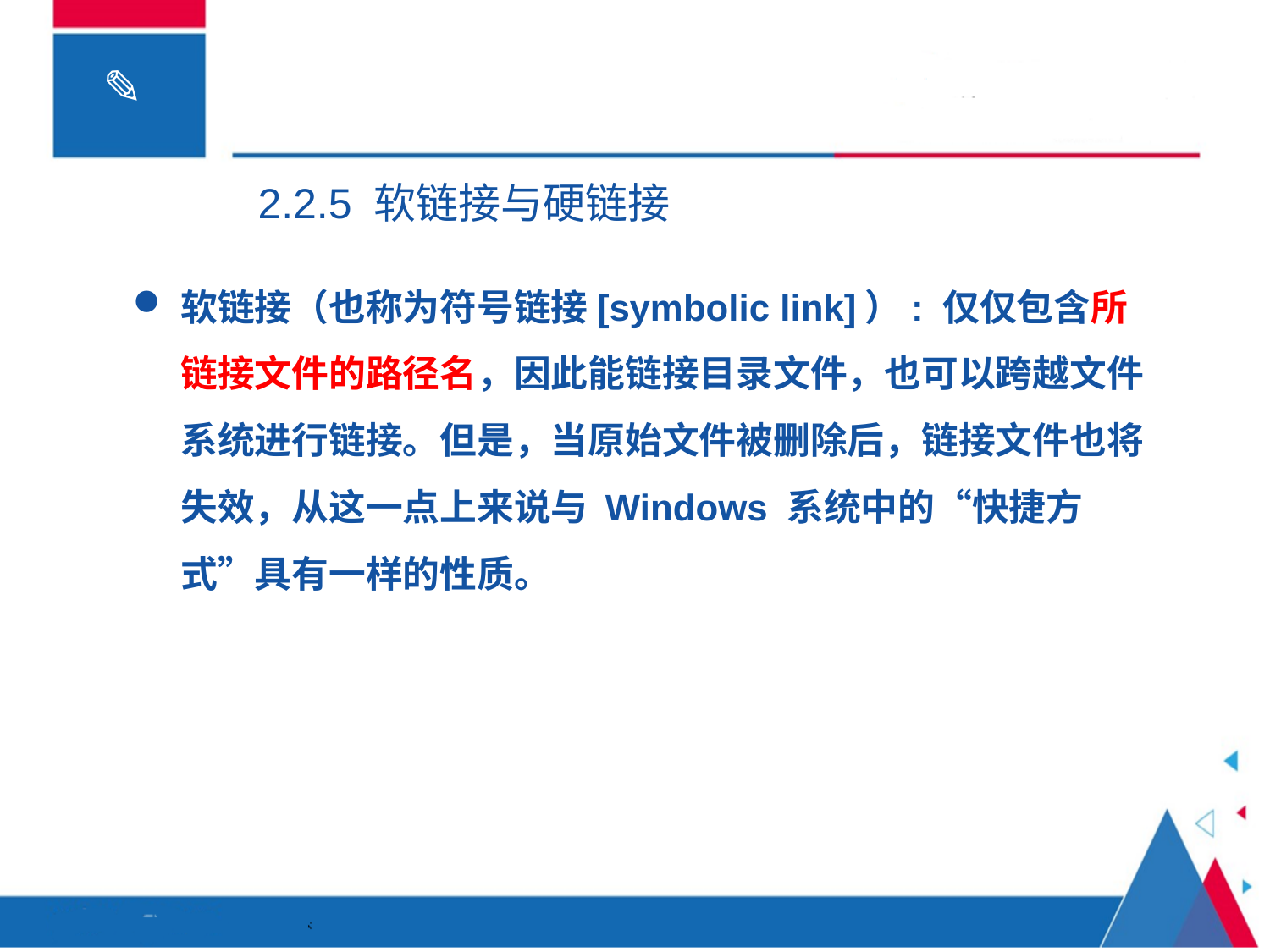

2.2.5 软链接与硬链接
软链接（也称为符号链接[symbolic link]）: 仅仅包含所链接文件的路径名，因此能链接目录文件，也可以跨越文件系统进行链接。但是，当原始文件被删除后，链接文件也将失效，从这一点上来说与 Windows 系统中的“快捷方式”具有一样的性质。